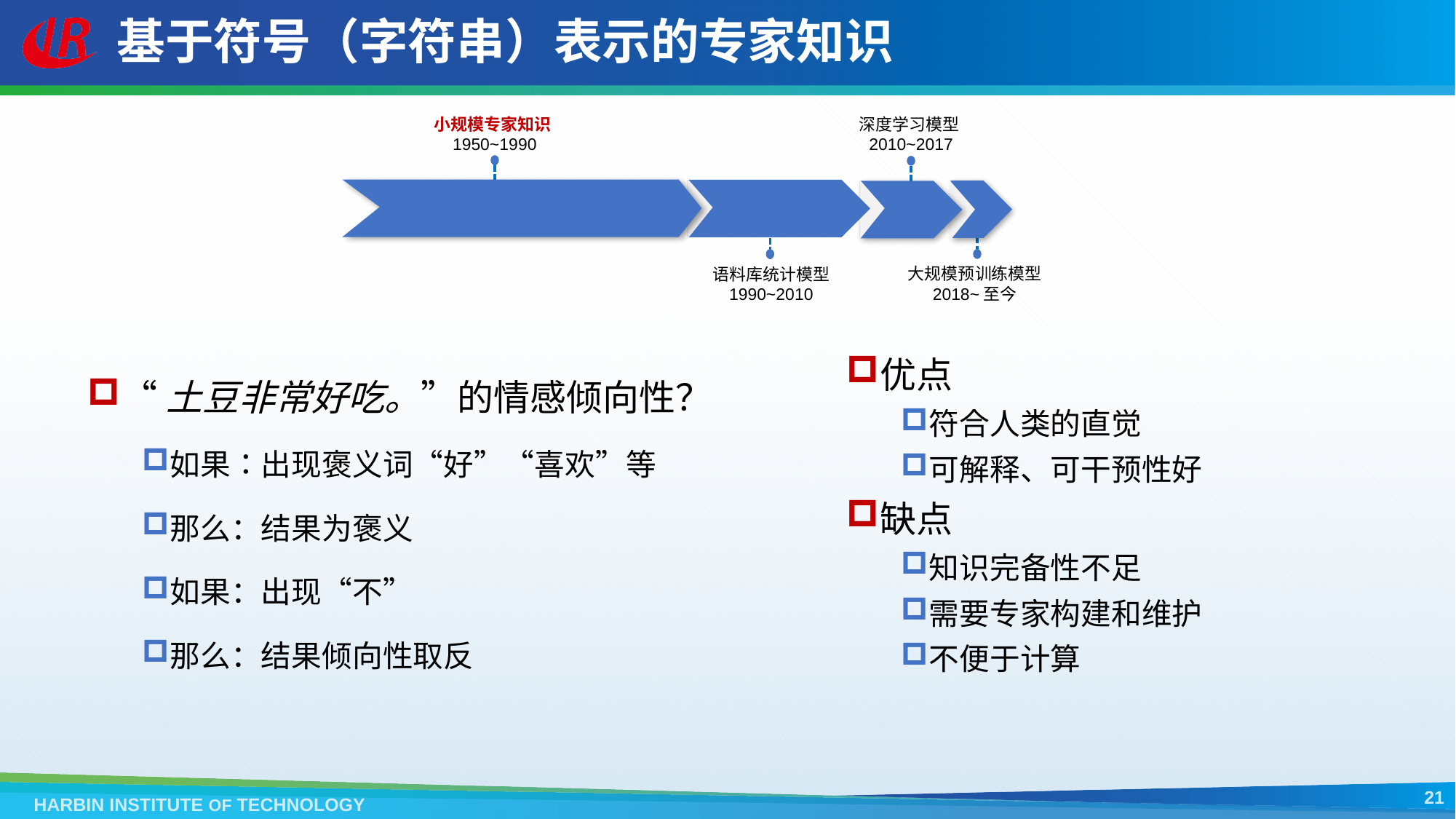

# 基于符号（字符串）表示的专家知识
小规模专家知识
1950~1990
深度学习模型
2010~2017

大规模预训练模型
2018~至今
语料库统计模型
1990~2010
优点
符合人类的直觉
可解释、可干预性好
缺点
知识完备性不足
需要专家构建和维护
不便于计算
“土豆非常好吃。”的情感倾向性？
如果：出现褒义词“好”“喜欢”等
那么：结果为褒义
如果：出现“不”
那么：结果倾向性取反
21
HARBIN INSTITUTE OF TECHNOLOGY